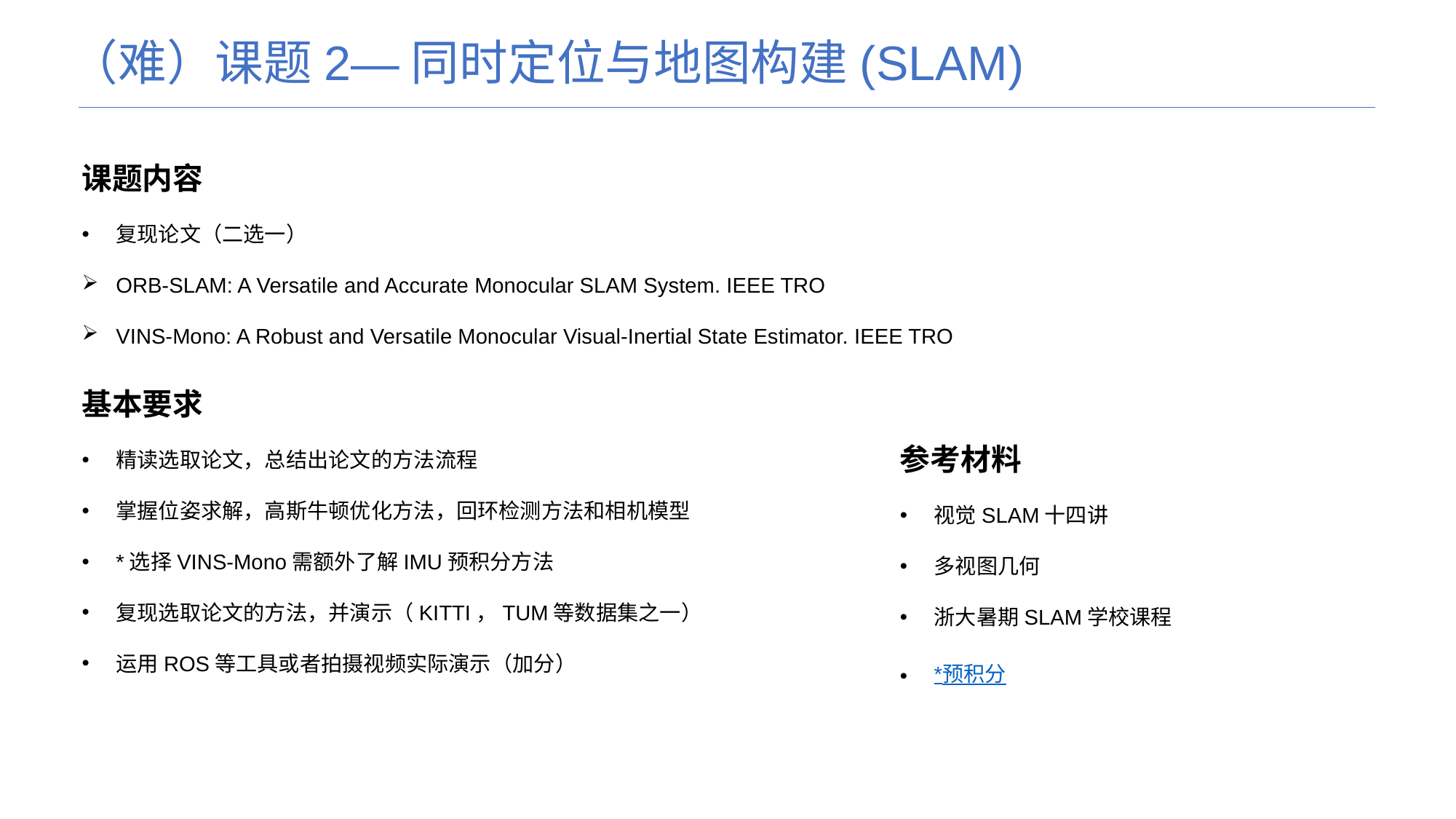

（难）课题2—同时定位与地图构建(SLAM)
课题内容
复现论文（二选一）
ORB-SLAM: A Versatile and Accurate Monocular SLAM System. IEEE TRO
VINS-Mono: A Robust and Versatile Monocular Visual-Inertial State Estimator. IEEE TRO
基本要求
精读选取论文，总结出论文的方法流程
掌握位姿求解，高斯牛顿优化方法，回环检测方法和相机模型
*选择VINS-Mono需额外了解IMU预积分方法
复现选取论文的方法，并演示（KITTI，TUM等数据集之一）
运用ROS等工具或者拍摄视频实际演示（加分）
参考材料
视觉SLAM十四讲
多视图几何
浙大暑期SLAM学校课程
*预积分